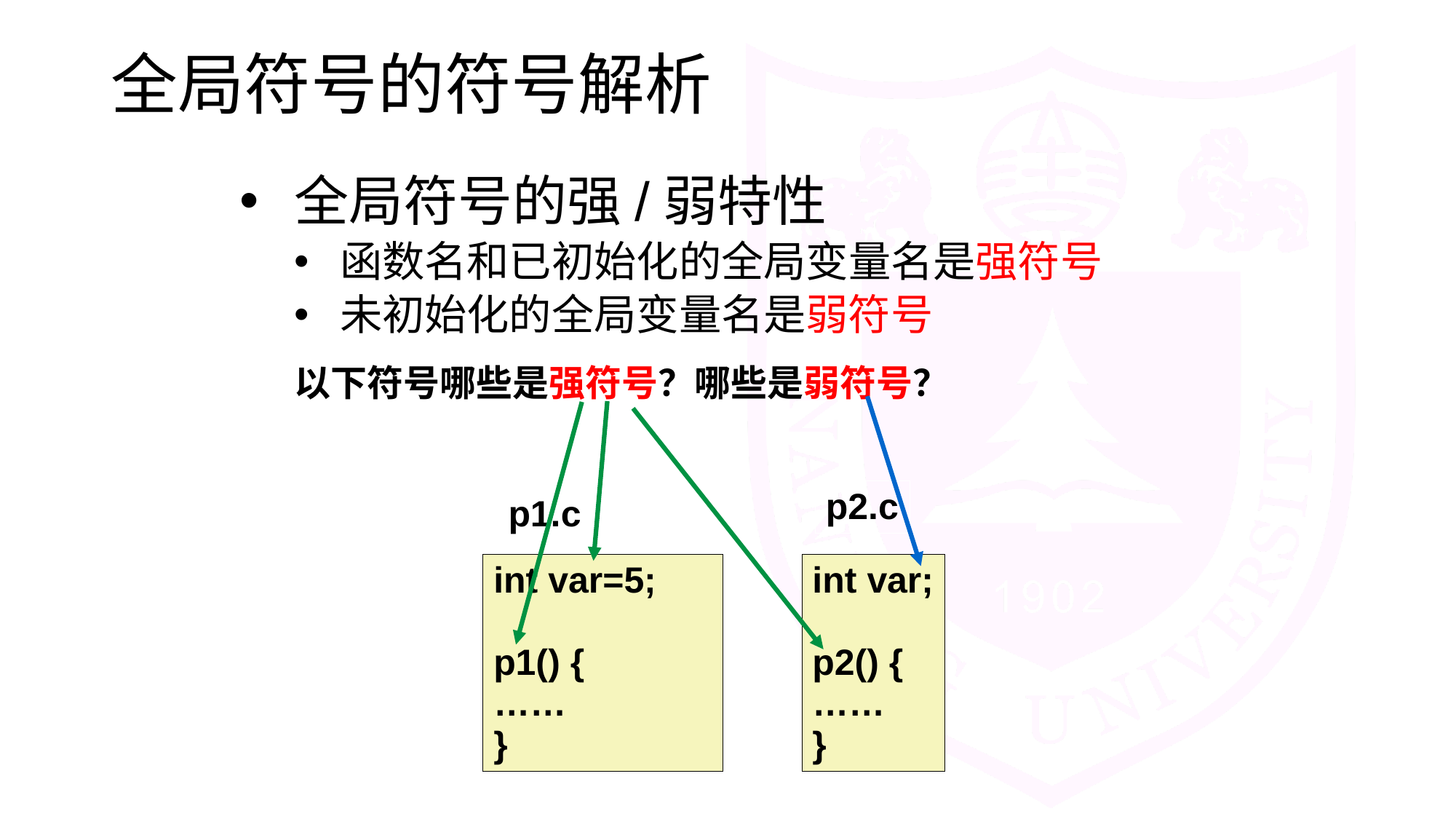

# 全局符号的符号解析
全局符号的强/弱特性
函数名和已初始化的全局变量名是强符号
未初始化的全局变量名是弱符号
以下符号哪些是强符号？哪些是弱符号？

p2.c
p1.c
int var=5;

p1() {
……
}
int var;

p2() {
……
}